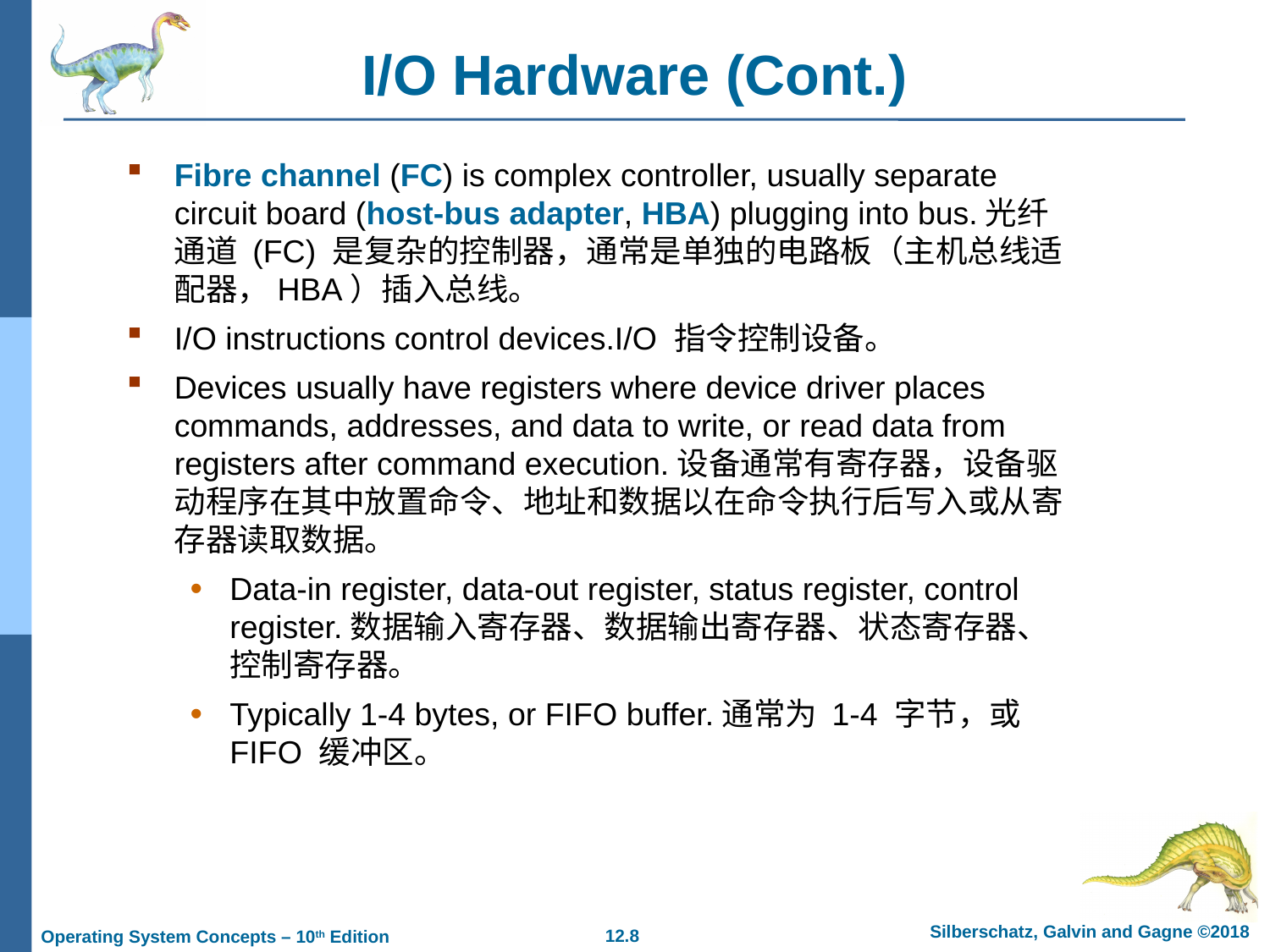

# I/O Hardware (Cont.)
Fibre channel (FC) is complex controller, usually separate circuit board (host-bus adapter, HBA) plugging into bus.光纤通道 (FC) 是复杂的控制器，通常是单独的电路板（主机总线适配器，HBA）插入总线。
I/O instructions control devices.I/O 指令控制设备。
Devices usually have registers where device driver places commands, addresses, and data to write, or read data from registers after command execution.设备通常有寄存器，设备驱动程序在其中放置命令、地址和数据以在命令执行后写入或从寄存器读取数据。
Data-in register, data-out register, status register, control register.数据输入寄存器、数据输出寄存器、状态寄存器、控制寄存器。
Typically 1-4 bytes, or FIFO buffer.通常为 1-4 字节，或 FIFO 缓冲区。